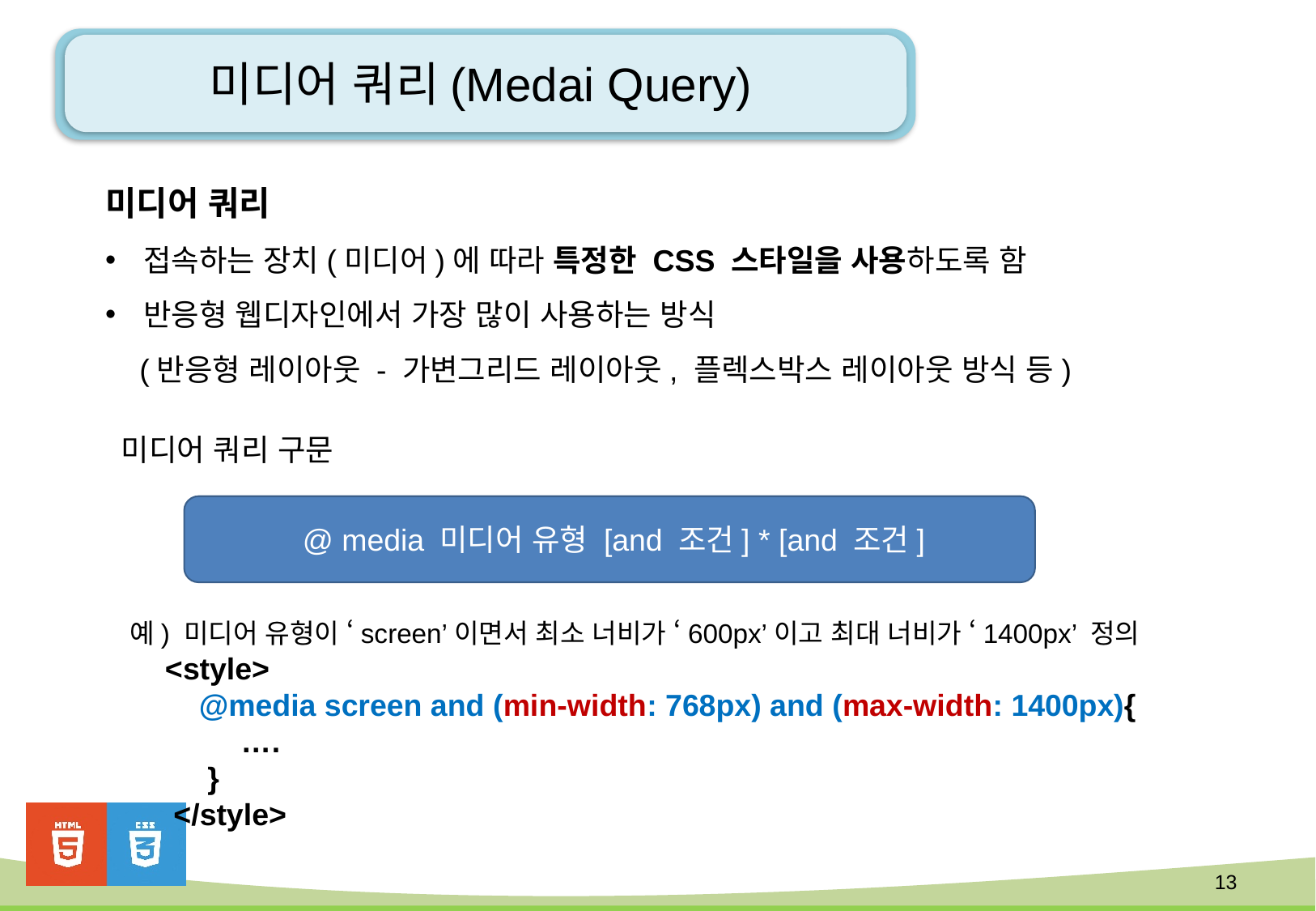

# 미디어 쿼리(Medai Query)
미디어 쿼리
접속하는 장치(미디어)에 따라 특정한 CSS 스타일을 사용하도록 함
반응형 웹디자인에서 가장 많이 사용하는 방식
    (반응형 레이아웃 - 가변그리드 레이아웃, 플렉스박스 레이아웃 방식 등)

 미디어 쿼리 구문

  예) 미디어 유형이 ‘screen’이면서 최소 너비가 ‘600px’이고 최대 너비가 ‘1400px’ 정의
       <style>
           @media screen and (min-width: 768px) and (max-width: 1400px){
                ….
            }
        </style>
 @ media 미디어 유형 [and 조건] * [and 조건]
13